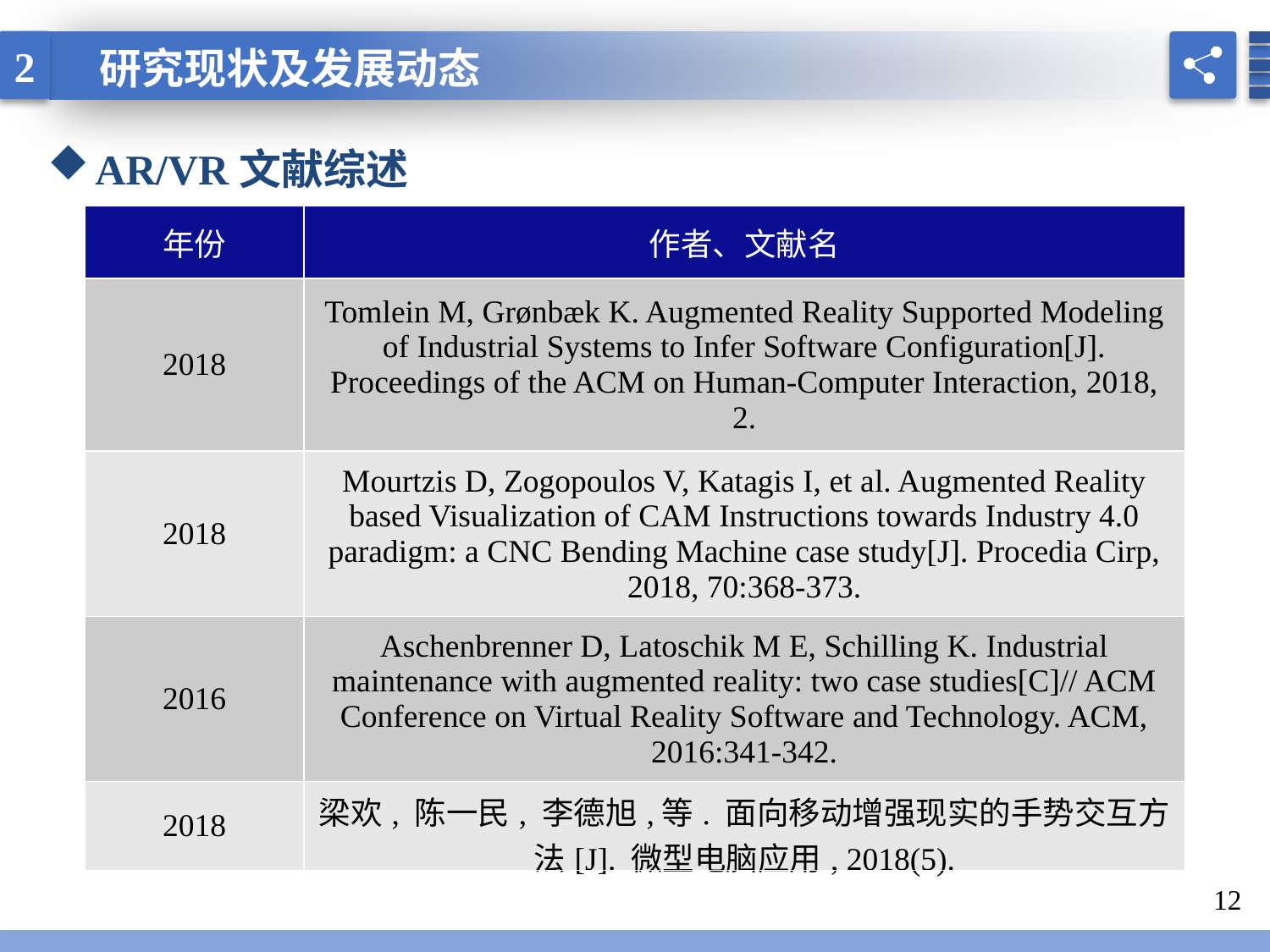

2

研究现状及发展动态
AR/VR文献综述
| 年份 | 作者、文献名 |
| --- | --- |
| 2018 | Tomlein M, Grønbæk K. Augmented Reality Supported Modeling of Industrial Systems to Infer Software Configuration[J]. Proceedings of the ACM on Human-Computer Interaction, 2018, 2. |
| 2018 | Mourtzis D, Zogopoulos V, Katagis I, et al. Augmented Reality based Visualization of CAM Instructions towards Industry 4.0 paradigm: a CNC Bending Machine case study[J]. Procedia Cirp, 2018, 70:368-373. |
| 2016 | Aschenbrenner D, Latoschik M E, Schilling K. Industrial maintenance with augmented reality: two case studies[C]// ACM Conference on Virtual Reality Software and Technology. ACM, 2016:341-342. |
| 2018 | 梁欢, 陈一民, 李德旭,等. 面向移动增强现实的手势交互方法[J]. 微型电脑应用, 2018(5). |
12